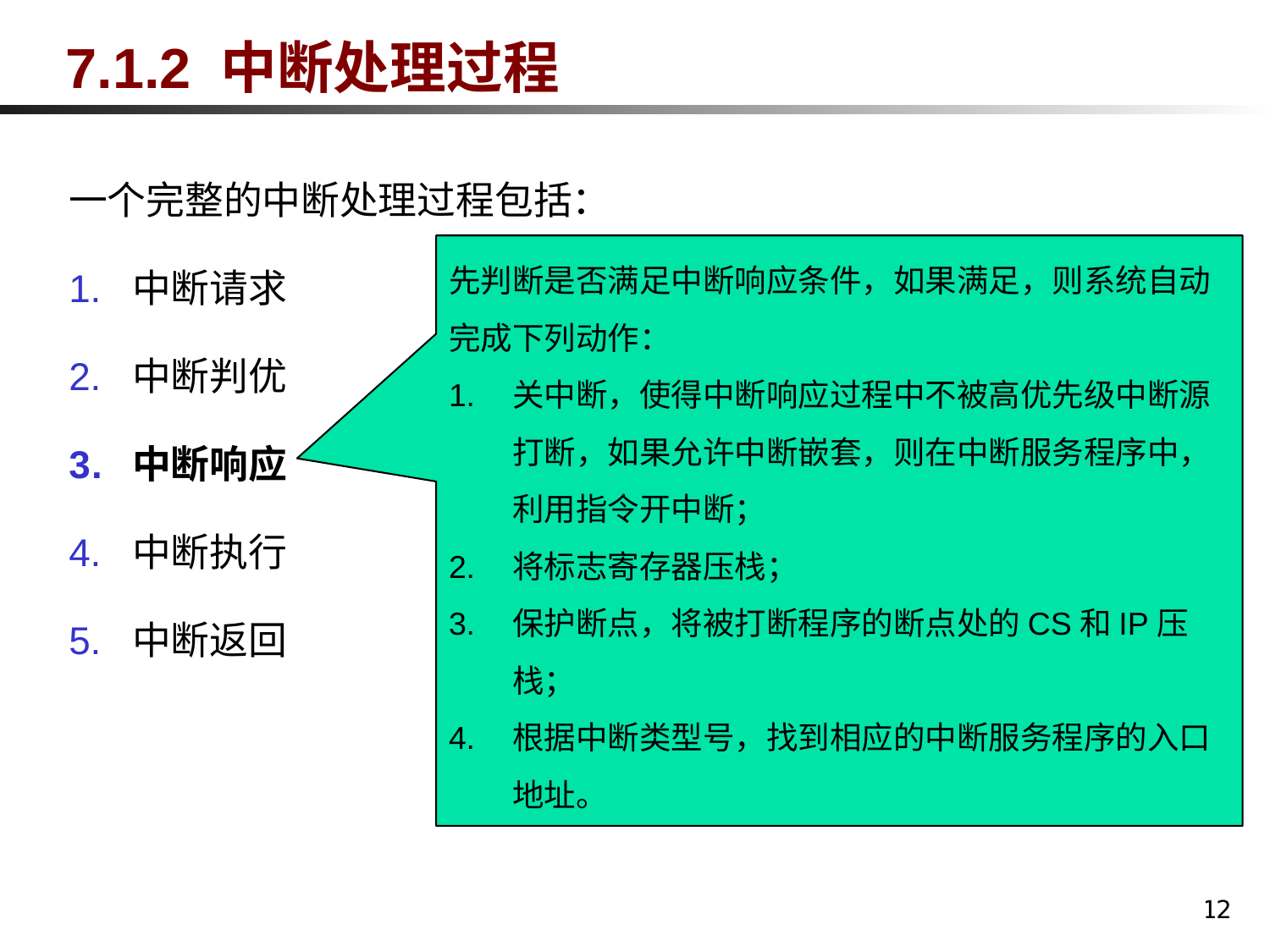

# 7.1.2 中断处理过程
一个完整的中断处理过程包括：
中断请求
中断判优
中断响应
中断执行
中断返回
先判断是否满足中断响应条件，如果满足，则系统自动完成下列动作：
关中断，使得中断响应过程中不被高优先级中断源打断，如果允许中断嵌套，则在中断服务程序中，利用指令开中断；
将标志寄存器压栈；
保护断点，将被打断程序的断点处的CS和IP压栈；
根据中断类型号，找到相应的中断服务程序的入口地址。
12